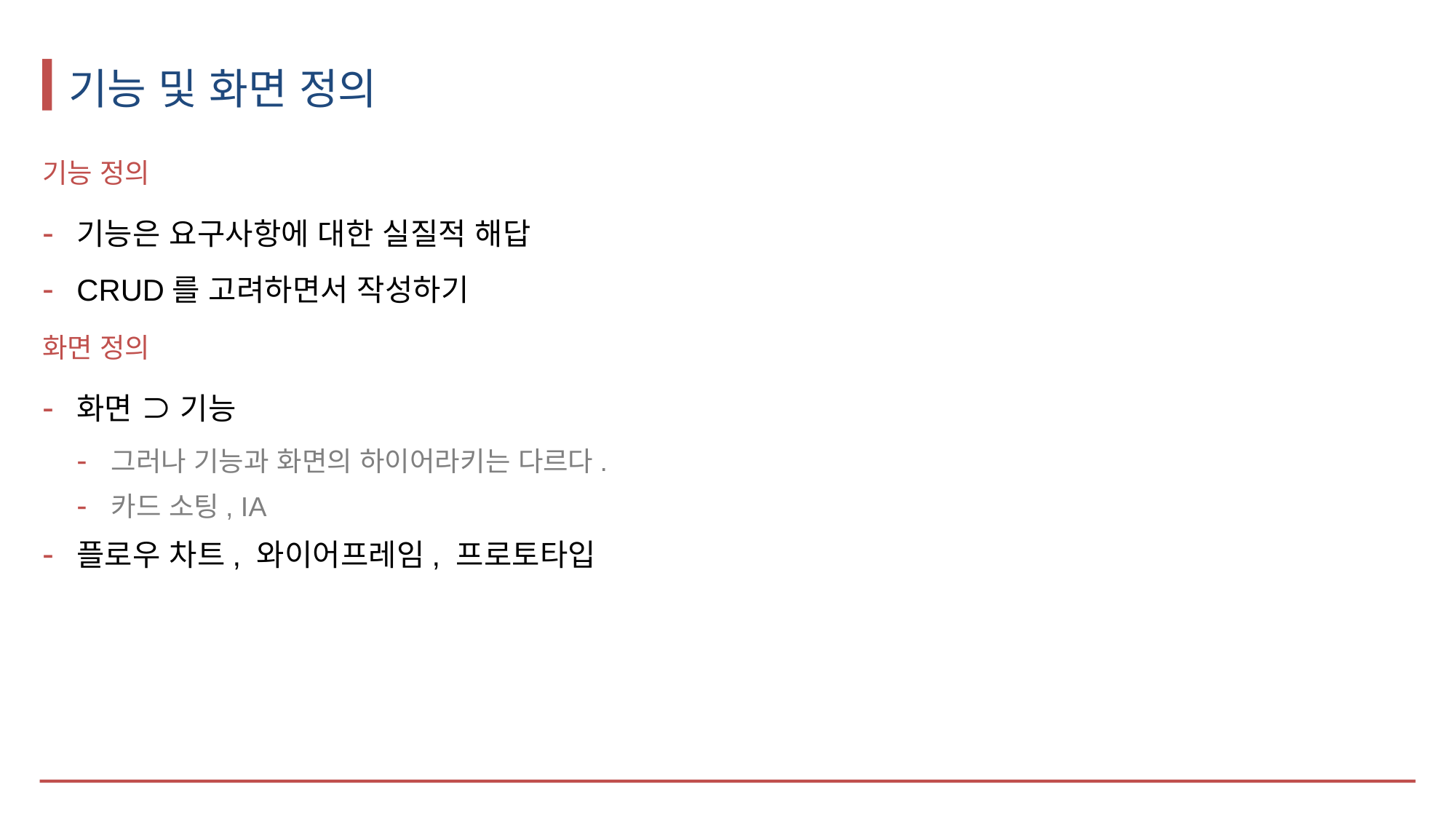

# 기능 및 화면 정의
기능 정의
기능은 요구사항에 대한 실질적 해답
CRUD를 고려하면서 작성하기
화면 정의
화면 ⊃ 기능
그러나 기능과 화면의 하이어라키는 다르다.
카드 소팅, IA
플로우 차트, 와이어프레임, 프로토타입